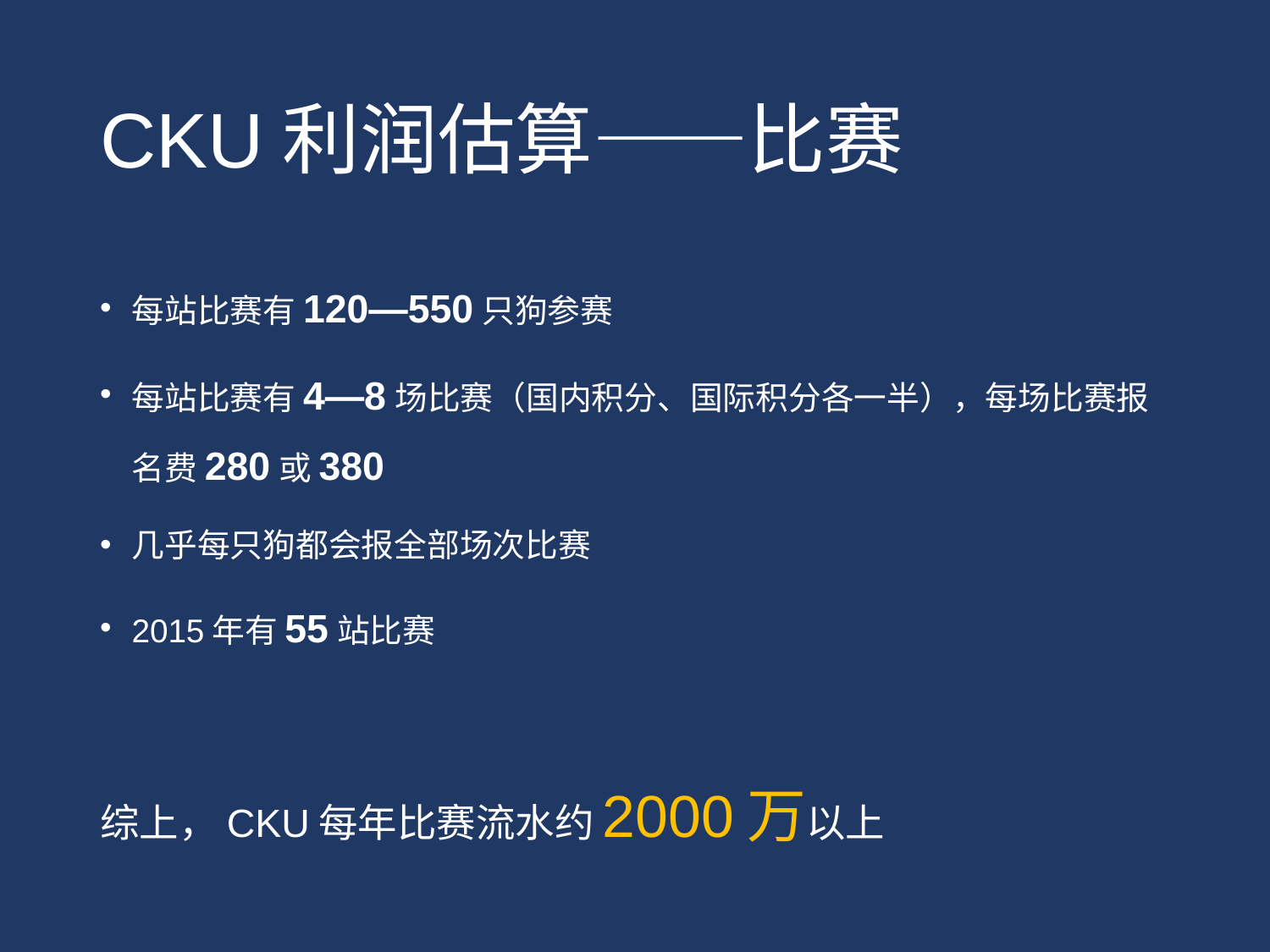

# CKU利润估算——比赛
每站比赛有120—550只狗参赛
每站比赛有4—8场比赛（国内积分、国际积分各一半），每场比赛报名费280或380
几乎每只狗都会报全部场次比赛
2015年有55站比赛

综上，CKU每年比赛流水约2000万以上